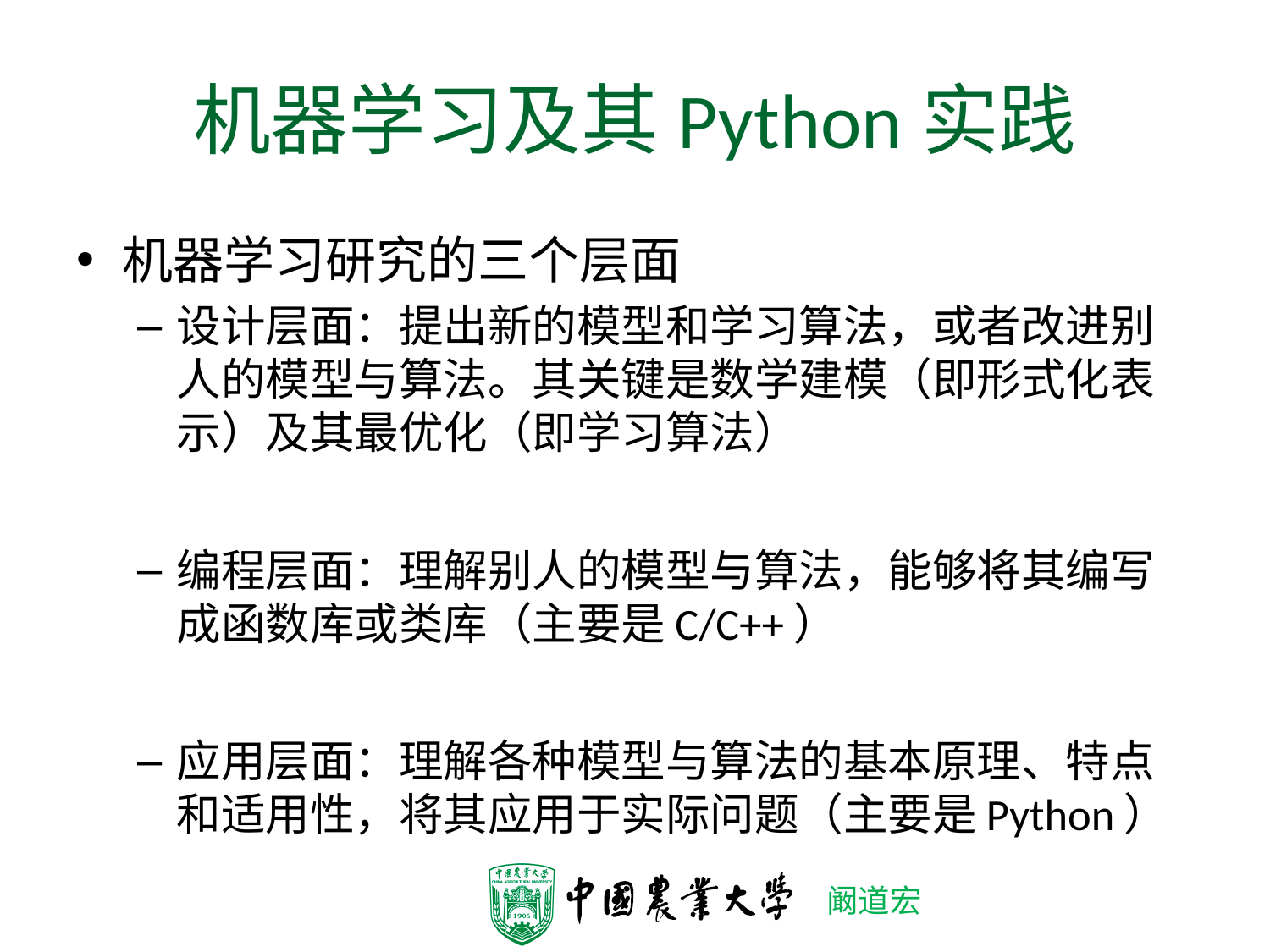

# 机器学习及其Python实践
机器学习研究的三个层面
设计层面：提出新的模型和学习算法，或者改进别人的模型与算法。其关键是数学建模（即形式化表示）及其最优化（即学习算法）

编程层面：理解别人的模型与算法，能够将其编写成函数库或类库（主要是C/C++）

应用层面：理解各种模型与算法的基本原理、特点和适用性，将其应用于实际问题（主要是Python）